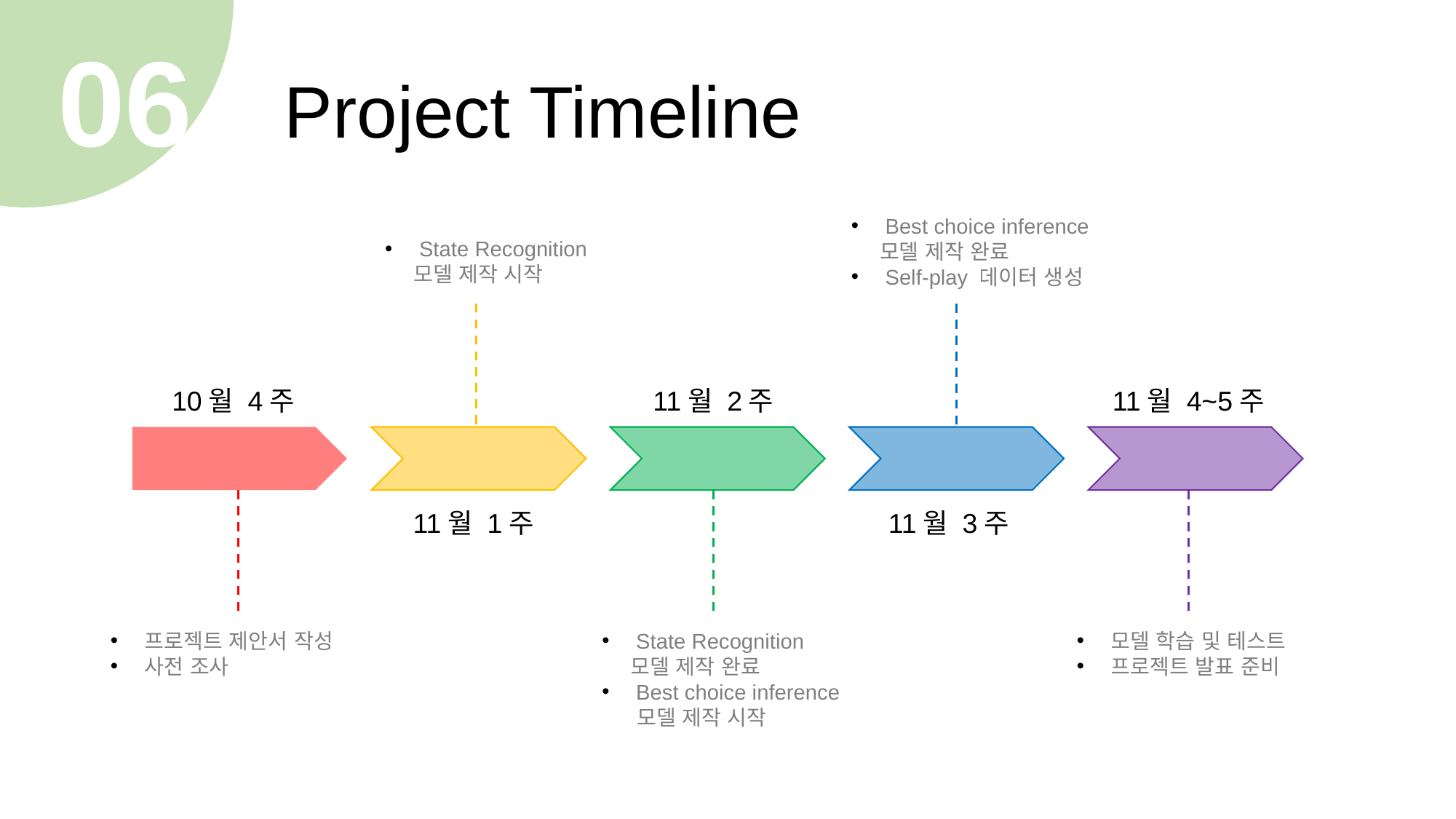

06
Project Timeline
Best choice inference
     모델 제작 완료
Self-play 데이터 생성
State Recognition
     모델 제작 시작
10월 4주
11월 2주
11월 4~5주

11월 1주
11월 3주
프로젝트 제안서 작성
사전 조사
State Recognition
     모델 제작 완료
Best choice inference
     모델 제작 시작
모델 학습 및 테스트
프로젝트 발표 준비